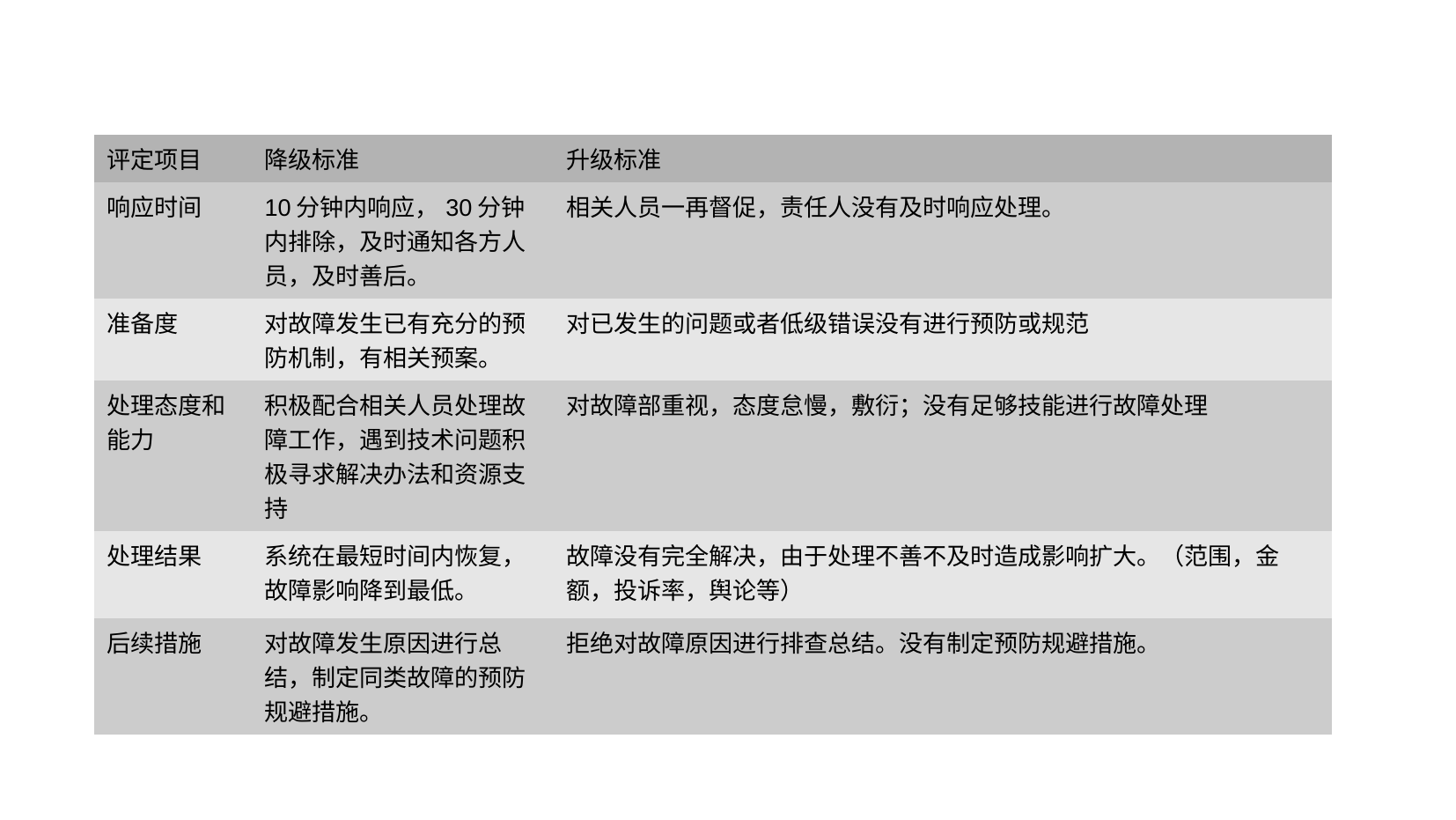

| 评定项目 | 降级标准 | 升级标准 |
| --- | --- | --- |
| 响应时间 | 10分钟内响应，30分钟内排除，及时通知各方人员，及时善后。 | 相关人员一再督促，责任人没有及时响应处理。 |
| 准备度 | 对故障发生已有充分的预防机制，有相关预案。 | 对已发生的问题或者低级错误没有进行预防或规范 |
| 处理态度和能力 | 积极配合相关人员处理故障工作，遇到技术问题积极寻求解决办法和资源支持 | 对故障部重视，态度怠慢，敷衍；没有足够技能进行故障处理 |
| 处理结果 | 系统在最短时间内恢复，故障影响降到最低。 | 故障没有完全解决，由于处理不善不及时造成影响扩大。（范围，金额，投诉率，舆论等） |
| 后续措施 | 对故障发生原因进行总结，制定同类故障的预防规避措施。 | 拒绝对故障原因进行排查总结。没有制定预防规避措施。 |